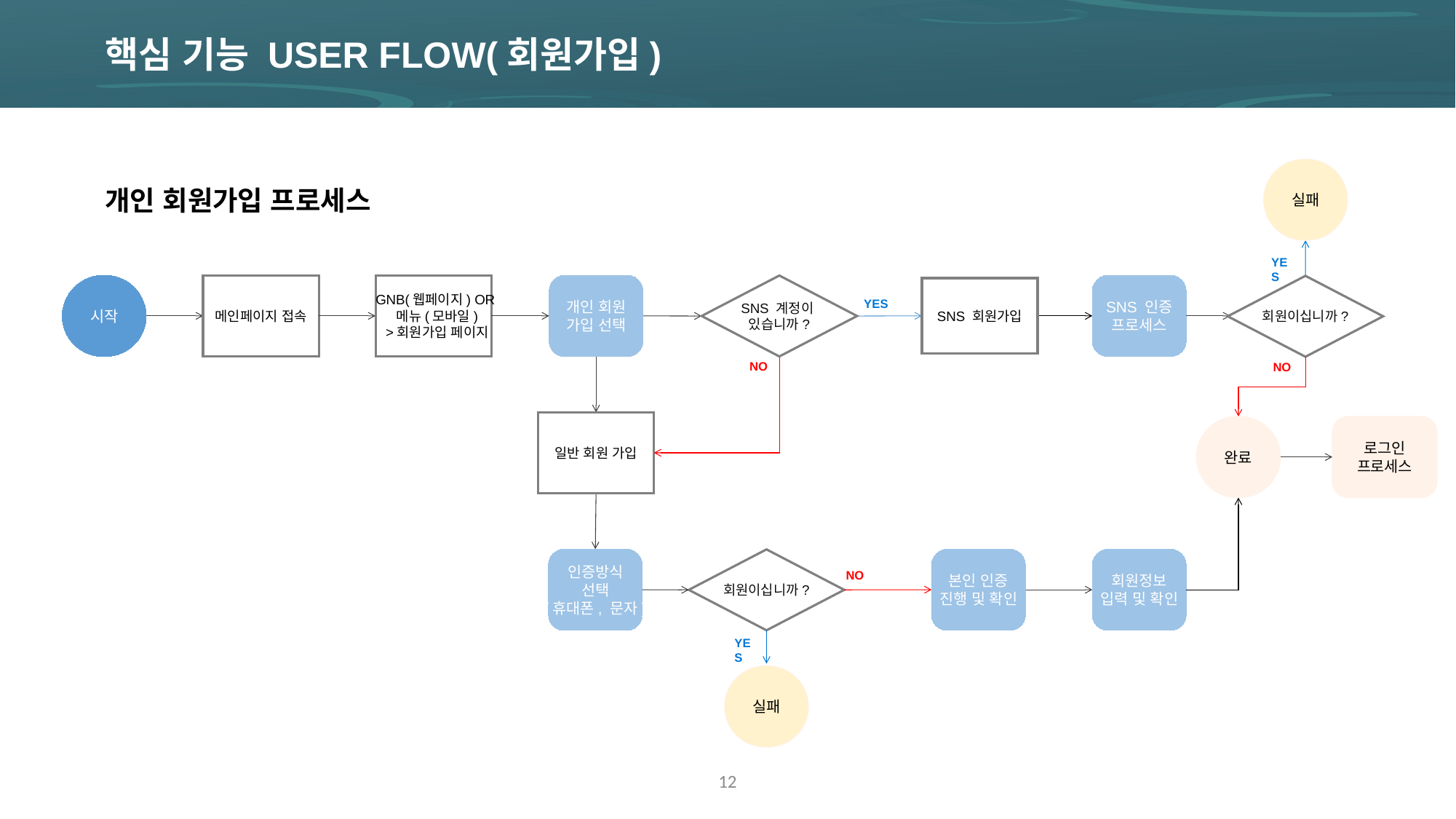

핵심 기능 USER FLOW(회원가입)
실패
개인 회원가입 프로세스
YES
GNB(웹페이지) OR
메뉴(모바일)
>회원가입 페이지
개인 회원
가입 선택
SNS 인증
프로세스
시작
메인페이지 접속
SNS 계정이
있습니까?
회원이십니까?
SNS 회원가입
YES
NO
NO
일반 회원 가입
로그인
프로세스
완료
본인 인증
진행 및 확인
회원정보
입력 및 확인
인증방식
선택
(휴대폰, 문자)
회원이십니까?
NO
YES
실패
12